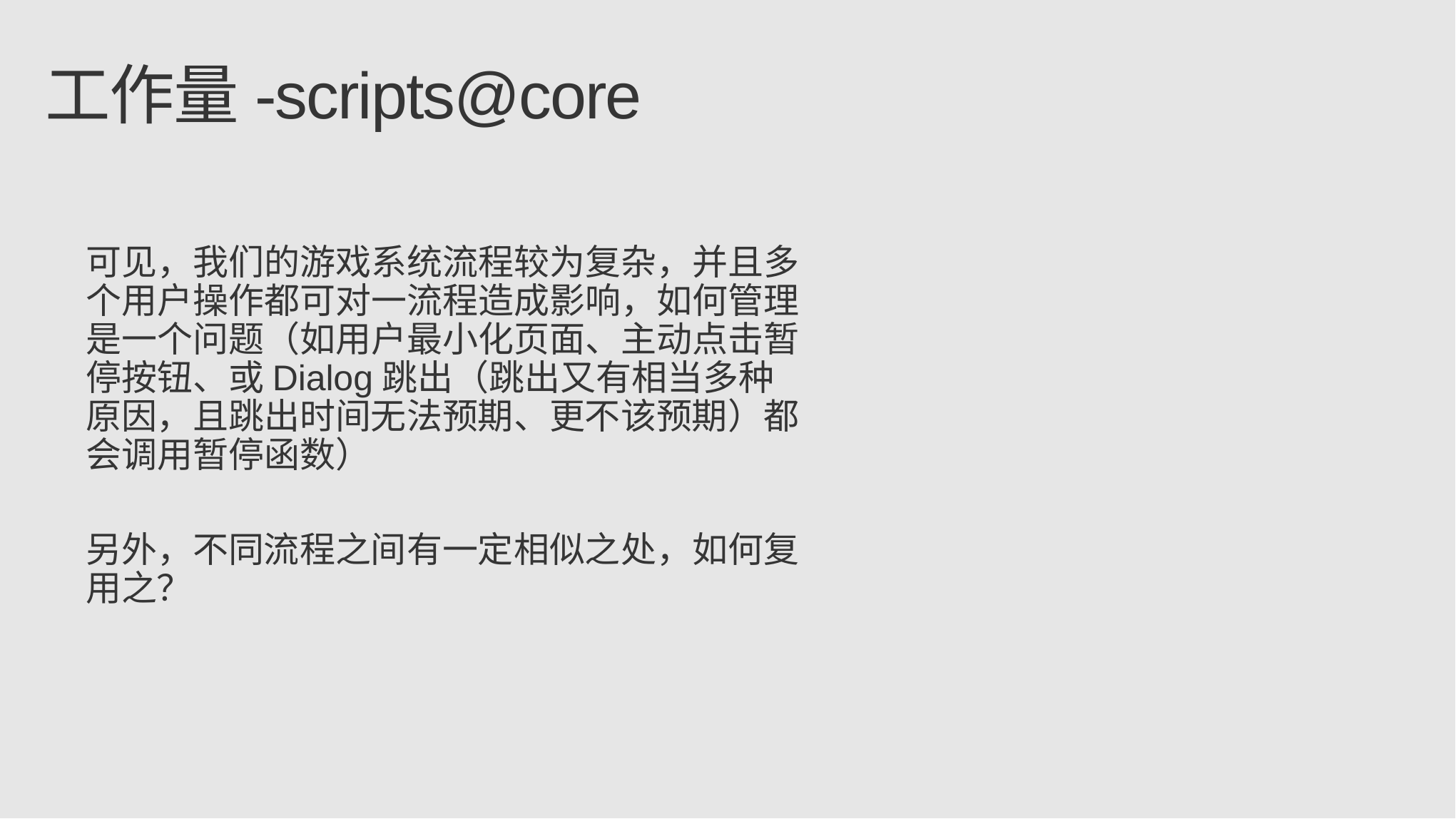

工作量-scripts@core
可见，我们的游戏系统流程较为复杂，并且多个用户操作都可对一流程造成影响，如何管理是一个问题（如用户最小化页面、主动点击暂停按钮、或Dialog跳出（跳出又有相当多种原因，且跳出时间无法预期、更不该预期）都会调用暂停函数）

另外，不同流程之间有一定相似之处，如何复用之？